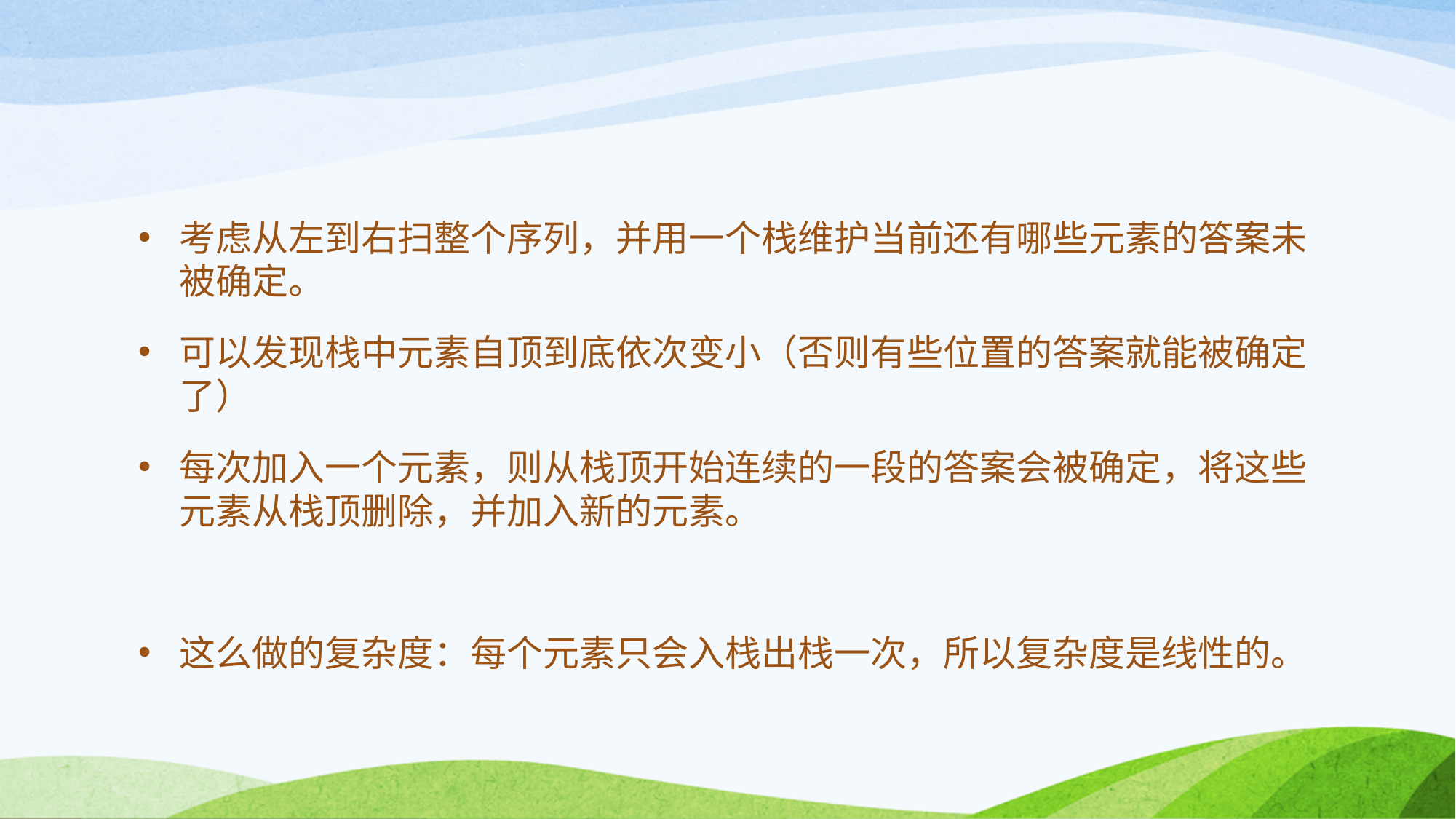

#
考虑从左到右扫整个序列，并用一个栈维护当前还有哪些元素的答案未被确定。
可以发现栈中元素自顶到底依次变小（否则有些位置的答案就能被确定了）
每次加入一个元素，则从栈顶开始连续的一段的答案会被确定，将这些元素从栈顶删除，并加入新的元素。

这么做的复杂度：每个元素只会入栈出栈一次，所以复杂度是线性的。